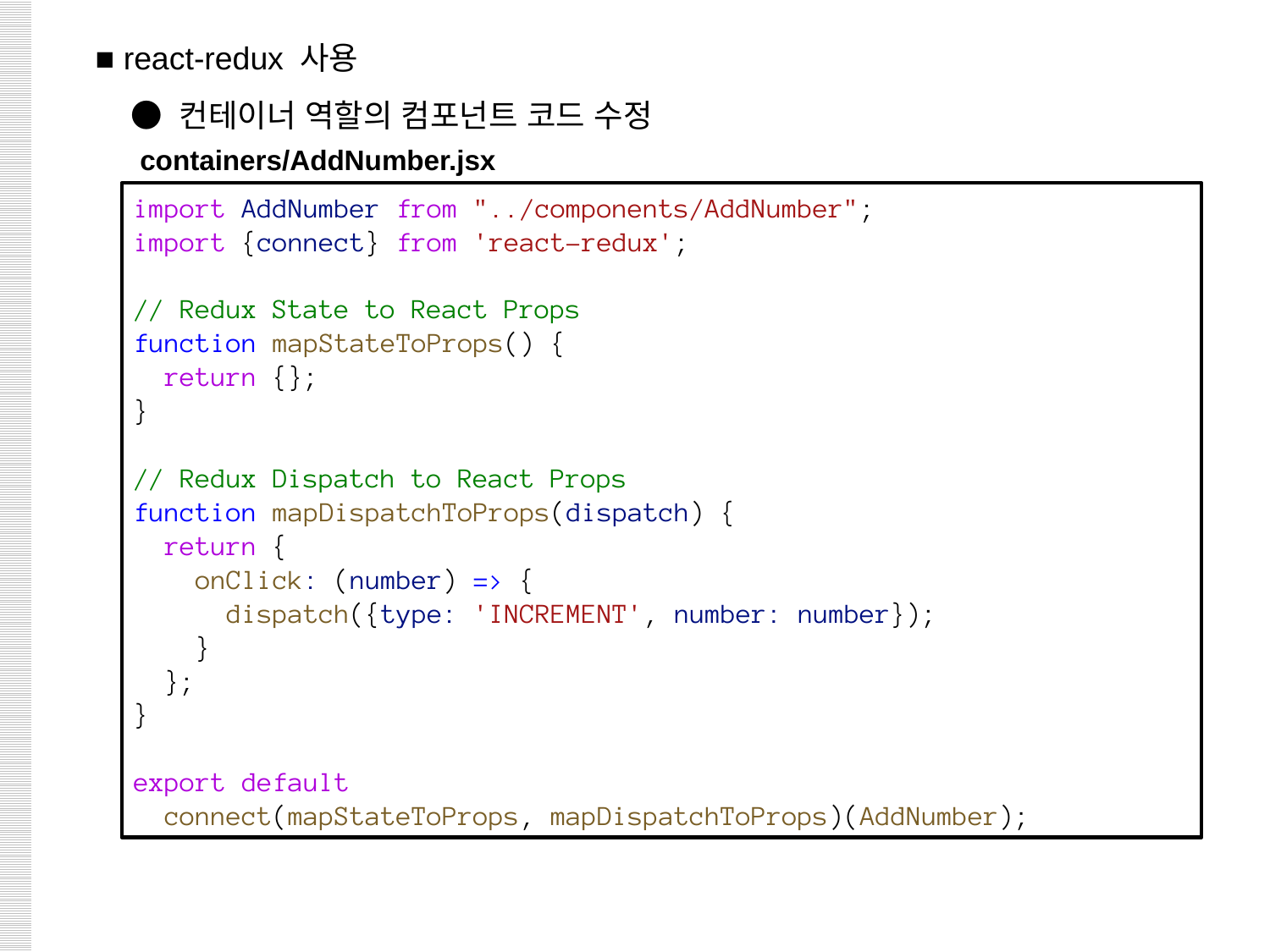

■ react-redux 사용
    ● 컨테이너 역할의 컴포넌트 코드 수정
containers/AddNumber.jsx
import AddNumber from "../components/AddNumber";
import {connect} from 'react-redux';
// Redux State to React Props
function mapStateToProps() {
  return {};
}

// Redux Dispatch to React Props
function mapDispatchToProps(dispatch) {
  return {
    onClick: (number) => {
      dispatch({type: 'INCREMENT', number: number});
    }
  };
}
export default
  connect(mapStateToProps, mapDispatchToProps)(AddNumber);